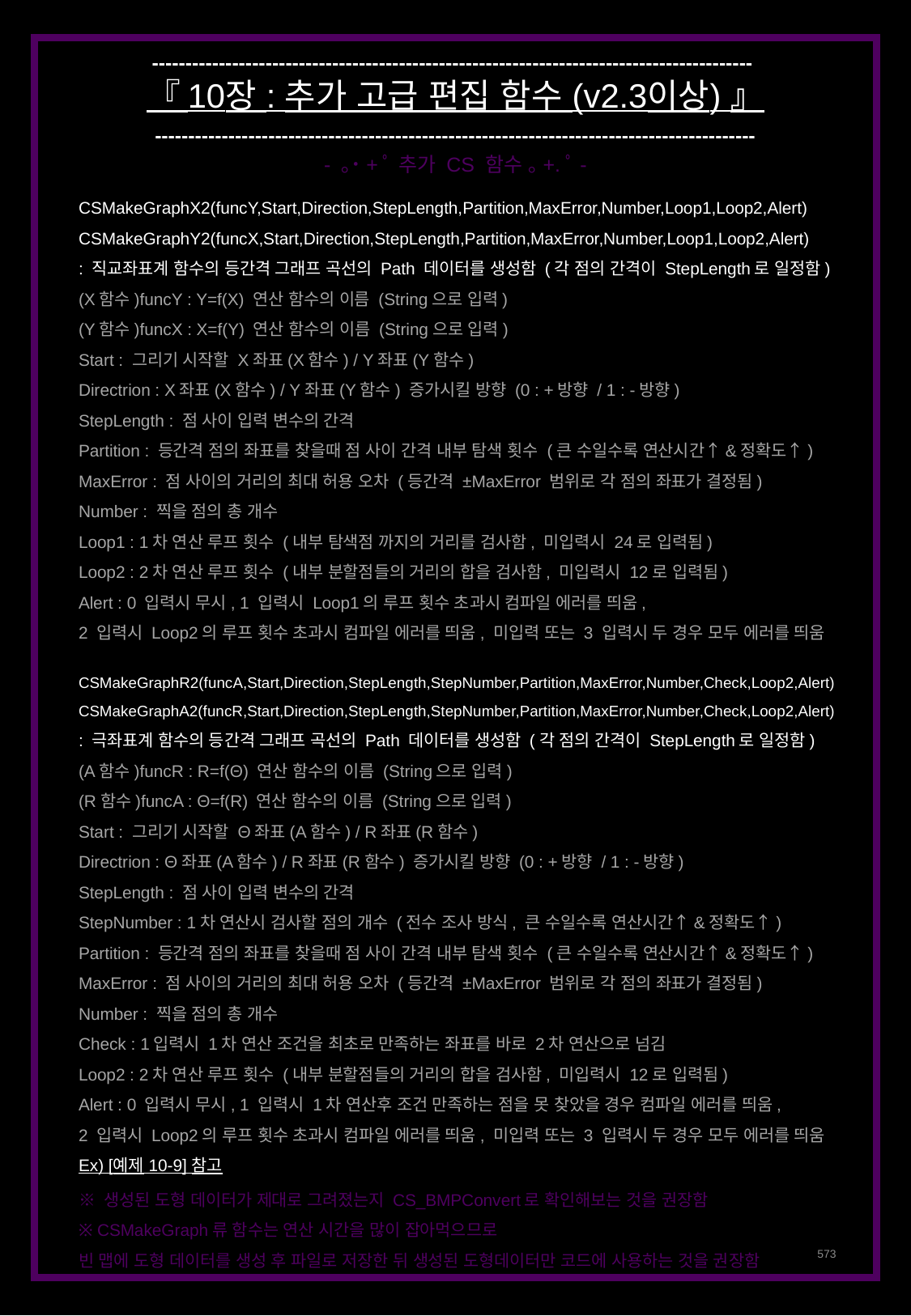

------------------------------------------------------------------------------------------
『 10장 : 추가 고급 편집 함수 (v2.3이상) 』
------------------------------------------------------------------------------------------
- ｡˙+ﾟ 추가 CS 함수 ｡+.ﾟ-
CSMakeGraphX2(funcY,Start,Direction,StepLength,Partition,MaxError,Number,Loop1,Loop2,Alert)
CSMakeGraphY2(funcX,Start,Direction,StepLength,Partition,MaxError,Number,Loop1,Loop2,Alert)
: 직교좌표계 함수의 등간격 그래프 곡선의 Path 데이터를 생성함 (각 점의 간격이 StepLength로 일정함)
(X함수)funcY : Y=f(X) 연산 함수의 이름 (String으로 입력)
(Y함수)funcX : X=f(Y) 연산 함수의 이름 (String으로 입력)
Start : 그리기 시작할 X좌표(X함수) / Y좌표(Y함수)
Directrion : X좌표(X함수) / Y좌표(Y함수) 증가시킬 방향 (0 : +방향 / 1 : -방향)
StepLength : 점 사이 입력 변수의 간격
Partition : 등간격 점의 좌표를 찾을때 점 사이 간격 내부 탐색 횟수 (큰 수일수록 연산시간↑&정확도↑)
MaxError : 점 사이의 거리의 최대 허용 오차 (등간격 ±MaxError 범위로 각 점의 좌표가 결정됨)
Number : 찍을 점의 총 개수
Loop1 : 1차 연산 루프 횟수 (내부 탐색점 까지의 거리를 검사함, 미입력시 24로 입력됨)
Loop2 : 2차 연산 루프 횟수 (내부 분할점들의 거리의 합을 검사함, 미입력시 12로 입력됨)
Alert : 0 입력시 무시, 1 입력시 Loop1의 루프 횟수 초과시 컴파일 에러를 띄움,
2 입력시 Loop2의 루프 횟수 초과시 컴파일 에러를 띄움, 미입력 또는 3 입력시 두 경우 모두 에러를 띄움

CSMakeGraphR2(funcA,Start,Direction,StepLength,StepNumber,Partition,MaxError,Number,Check,Loop2,Alert)
CSMakeGraphA2(funcR,Start,Direction,StepLength,StepNumber,Partition,MaxError,Number,Check,Loop2,Alert)
: 극좌표계 함수의 등간격 그래프 곡선의 Path 데이터를 생성함 (각 점의 간격이 StepLength로 일정함)
(A함수)funcR : R=f(Θ) 연산 함수의 이름 (String으로 입력)
(R함수)funcA : Θ=f(R) 연산 함수의 이름 (String으로 입력)
Start : 그리기 시작할 Θ좌표(A함수) / R좌표(R함수)
Directrion : Θ좌표(A함수) / R좌표(R함수) 증가시킬 방향 (0 : +방향 / 1 : -방향)
StepLength : 점 사이 입력 변수의 간격
StepNumber : 1차 연산시 검사할 점의 개수 (전수 조사 방식, 큰 수일수록 연산시간↑&정확도↑)
Partition : 등간격 점의 좌표를 찾을때 점 사이 간격 내부 탐색 횟수 (큰 수일수록 연산시간↑&정확도↑)
MaxError : 점 사이의 거리의 최대 허용 오차 (등간격 ±MaxError 범위로 각 점의 좌표가 결정됨)
Number : 찍을 점의 총 개수
Check : 1입력시 1차 연산 조건을 최초로 만족하는 좌표를 바로 2차 연산으로 넘김
Loop2 : 2차 연산 루프 횟수 (내부 분할점들의 거리의 합을 검사함, 미입력시 12로 입력됨)
Alert : 0 입력시 무시, 1 입력시 1차 연산후 조건 만족하는 점을 못 찾았을 경우 컴파일 에러를 띄움,
2 입력시 Loop2의 루프 횟수 초과시 컴파일 에러를 띄움, 미입력 또는 3 입력시 두 경우 모두 에러를 띄움
Ex) [예제 10-9] 참고
※ 생성된 도형 데이터가 제대로 그려졌는지 CS_BMPConvert로 확인해보는 것을 권장함
※ CSMakeGraph류 함수는 연산 시간을 많이 잡아먹으므로
빈 맵에 도형 데이터를 생성 후 파일로 저장한 뒤 생성된 도형데이터만 코드에 사용하는 것을 권장함
573